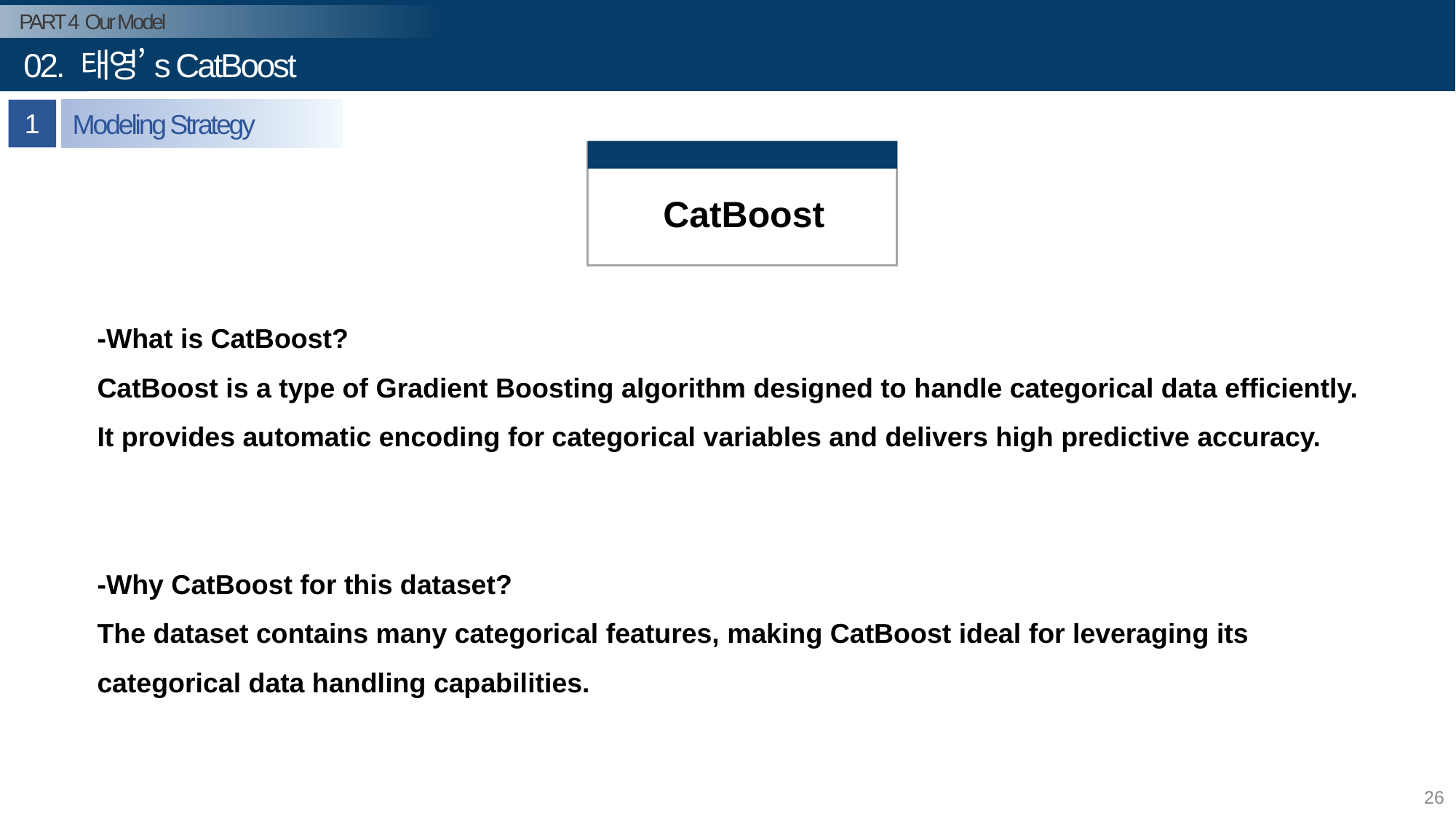

PART 4  Our Model

Part 1
 02. 태영’s CatBoost
연구 개요

1
Modeling Strategy

CatBoost
-What is CatBoost?
CatBoost is a type of Gradient Boosting algorithm designed to handle categorical data efficiently.
It provides automatic encoding for categorical variables and delivers high predictive accuracy.

-Why CatBoost for this dataset?
The dataset contains many categorical features, making CatBoost ideal for leveraging its
categorical data handling capabilities.

26